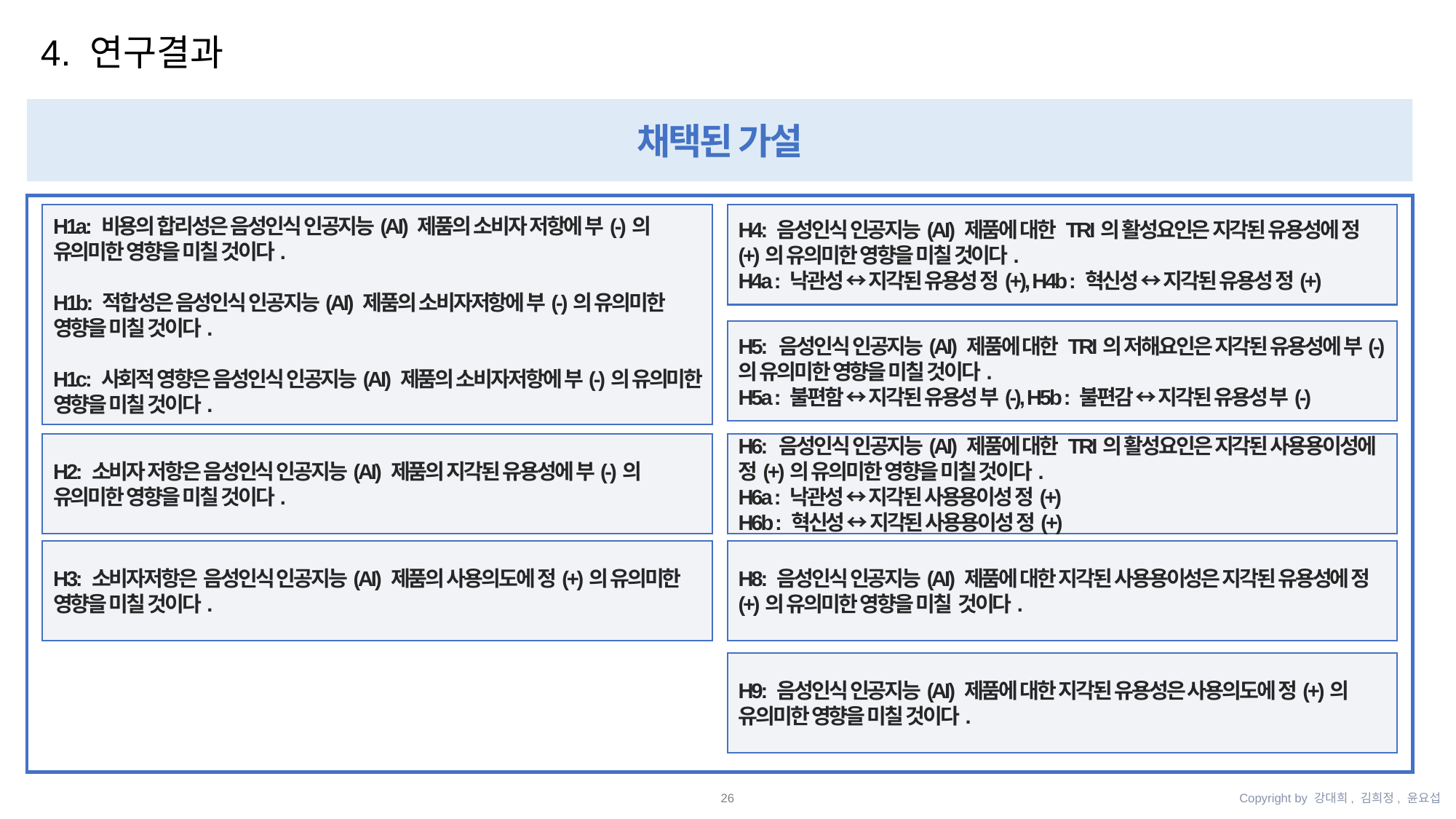

4. 연구결과
채택된 가설

H1a: 비용의 합리성은 음성인식 인공지능(AI) 제품의 소비자 저항에 부(-)의 유의미한 영향을 미칠 것이다.

H1b: 적합성은 음성인식 인공지능(AI) 제품의 소비자저항에 부(-)의 유의미한 영향을 미칠 것이다.

H1c: 사회적 영향은 음성인식 인공지능(AI) 제품의 소비자저항에 부(-)의 유의미한 영향을 미칠 것이다.

H4: 음성인식 인공지능(AI) 제품에 대한 TRI의 활성요인은 지각된 유용성에 정(+)의 유의미한 영향을 미칠 것이다.
H4a : 낙관성 ↔ 지각된 유용성 정(+), H4b : 혁신성 ↔ 지각된 유용성 정(+)
H5: 음성인식 인공지능(AI) 제품에 대한 TRI의 저해요인은 지각된 유용성에 부(-)의 유의미한 영향을 미칠 것이다.
H5a : 불편함 ↔ 지각된 유용성 부(-), H5b : 불편감 ↔ 지각된 유용성 부(-)
H6: 음성인식 인공지능(AI) 제품에 대한 TRI의 활성요인은 지각된 사용용이성에 정(+)의 유의미한 영향을 미칠 것이다.
H6a : 낙관성 ↔ 지각된 사용용이성 정(+)
H6b : 혁신성 ↔ 지각된 사용용이성 정(+)
H2: 소비자 저항은 음성인식 인공지능(AI) 제품의 지각된 유용성에 부(-)의 유의미한 영향을 미칠 것이다.
H3: 소비자저항은  음성인식 인공지능(AI) 제품의 사용의도에 정(+)의 유의미한 영향을 미칠 것이다.
H8: 음성인식 인공지능(AI) 제품에 대한 지각된 사용용이성은 지각된 유용성에 정(+)의 유의미한 영향을 미칠  것이다.
H9: 음성인식 인공지능(AI) 제품에 대한 지각된 유용성은 사용의도에 정(+)의 유의미한 영향을 미칠 것이다.